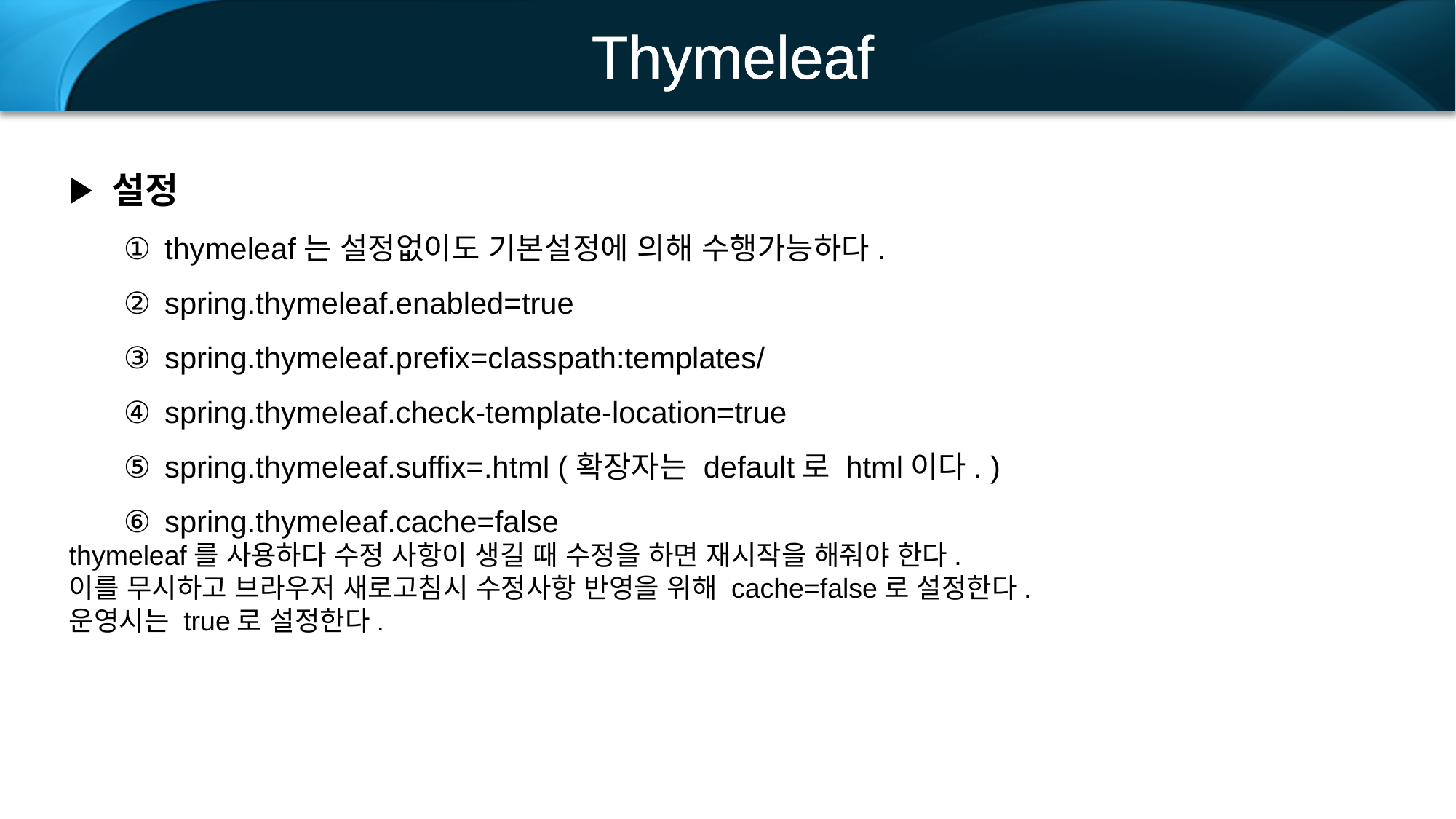

Thymeleaf
설정
thymeleaf는 설정없이도 기본설정에 의해 수행가능하다.
spring.thymeleaf.enabled=true
spring.thymeleaf.prefix=classpath:templates/
spring.thymeleaf.check-template-location=true
spring.thymeleaf.suffix=.html (확장자는 default로 html이다. )
spring.thymeleaf.cache=false
thymeleaf를 사용하다 수정 사항이 생길 때 수정을 하면 재시작을 해줘야 한다.
이를 무시하고 브라우저 새로고침시 수정사항 반영을 위해 cache=false로 설정한다.
운영시는 true로 설정한다.